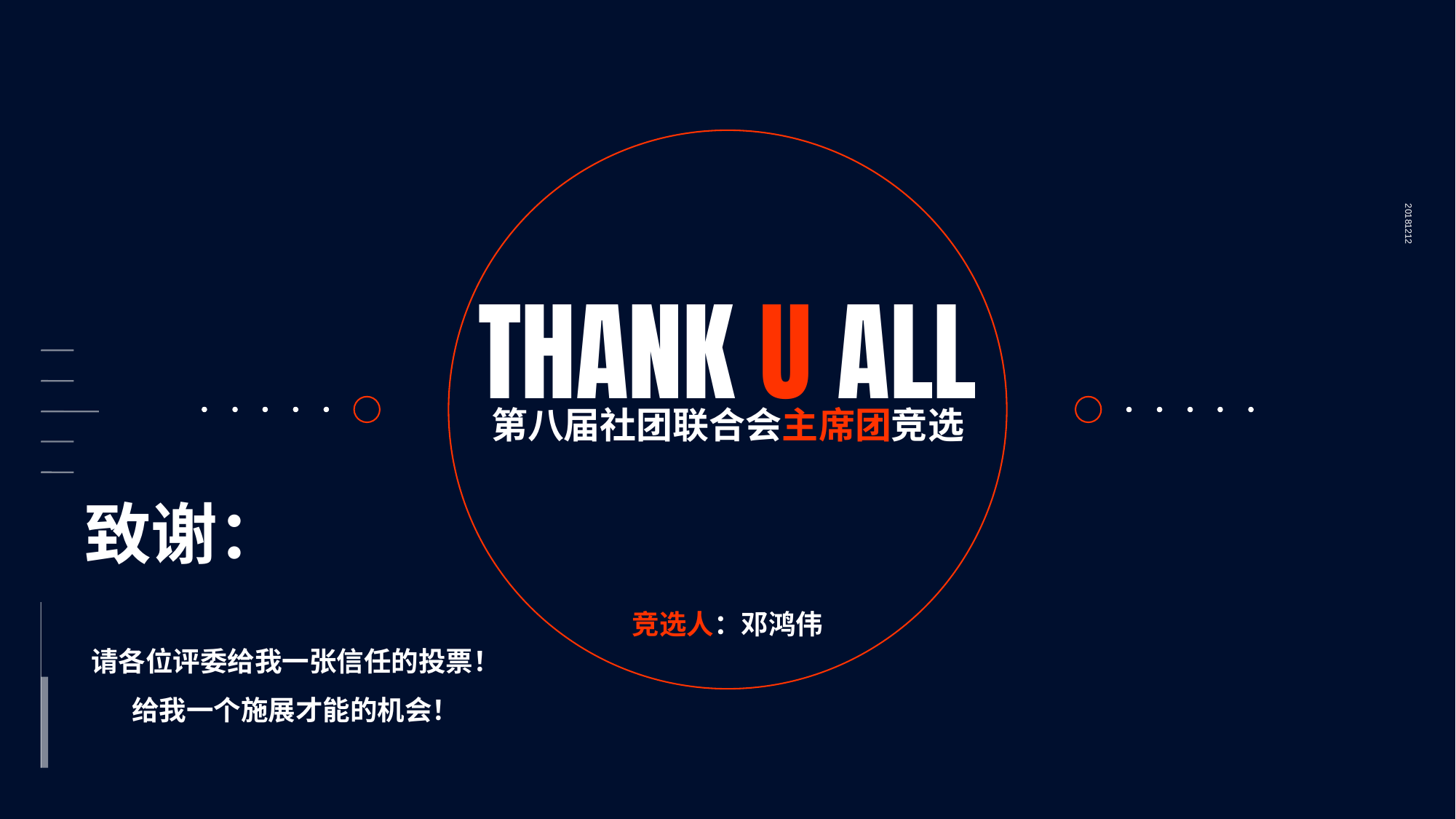

20181212
THANK U ALL
第八届社团联合会主席团竞选

致谢：

竞选人：邓鸿伟
请各位评委给我一张信任的投票！
给我一个施展才能的机会！